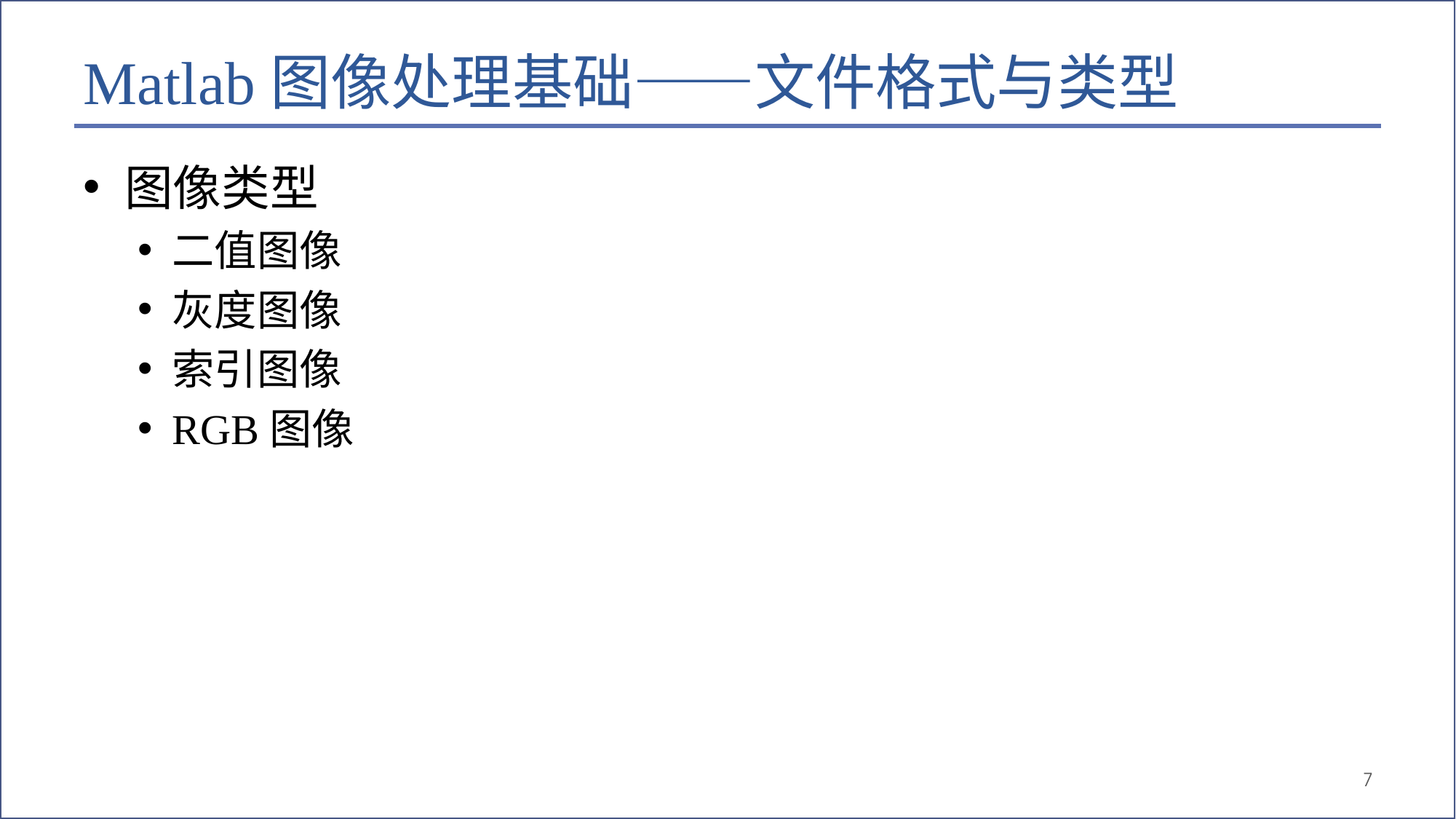

# Matlab图像处理基础——文件格式与类型
图像类型
二值图像
灰度图像
索引图像
RGB图像
7